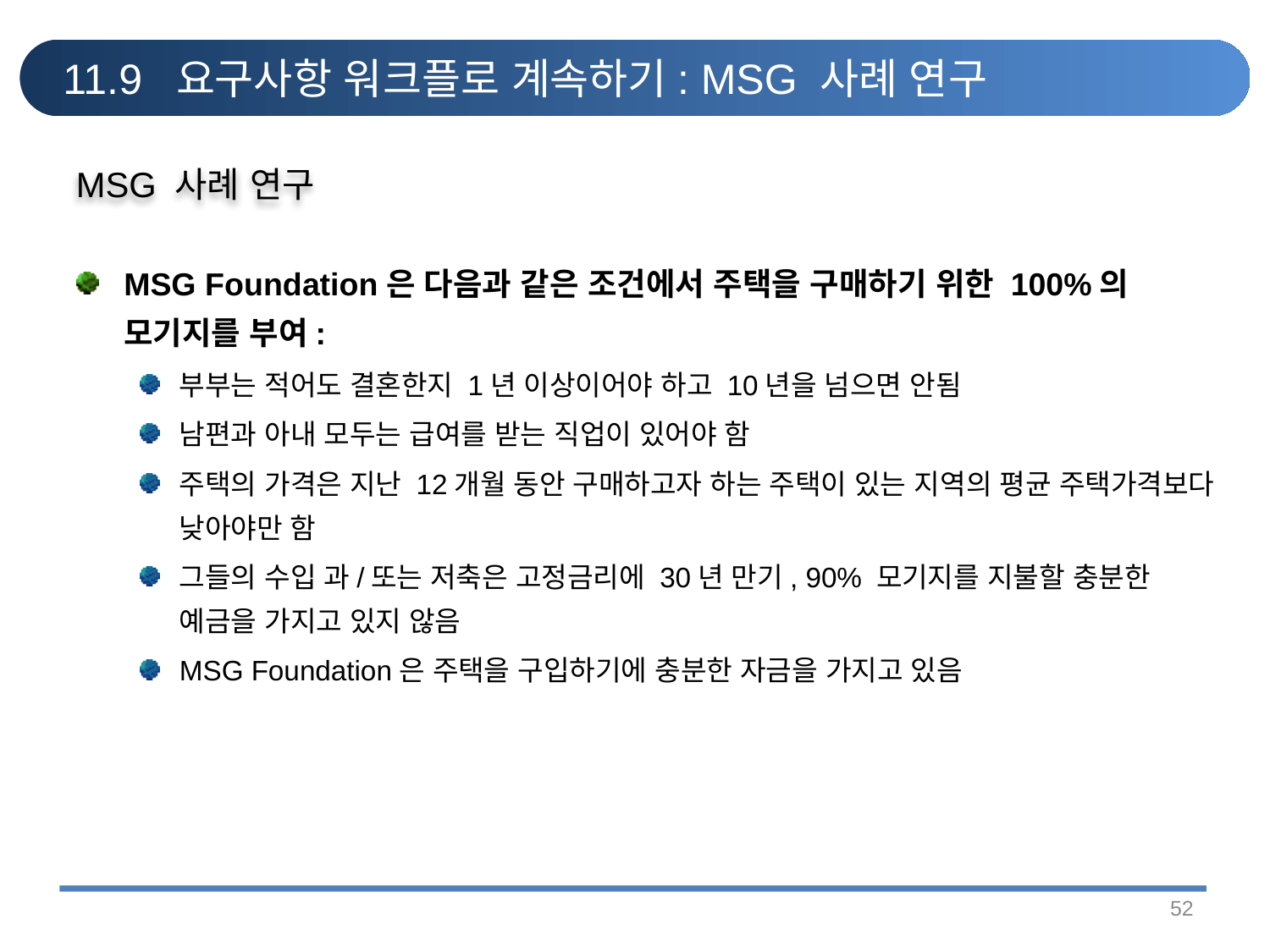

# 11.9  요구사항 워크플로 계속하기: MSG 사례 연구
MSG 사례 연구
MSG Foundation은 다음과 같은 조건에서 주택을 구매하기 위한 100%의 모기지를 부여:
부부는 적어도 결혼한지 1년 이상이어야 하고 10년을 넘으면 안됨
남편과 아내 모두는 급여를 받는 직업이 있어야 함
주택의 가격은 지난 12개월 동안 구매하고자 하는 주택이 있는 지역의 평균 주택가격보다 낮아야만 함
그들의 수입 과/또는 저축은 고정금리에 30년 만기, 90% 모기지를 지불할 충분한 예금을 가지고 있지 않음
MSG Foundation은 주택을 구입하기에 충분한 자금을 가지고 있음
52